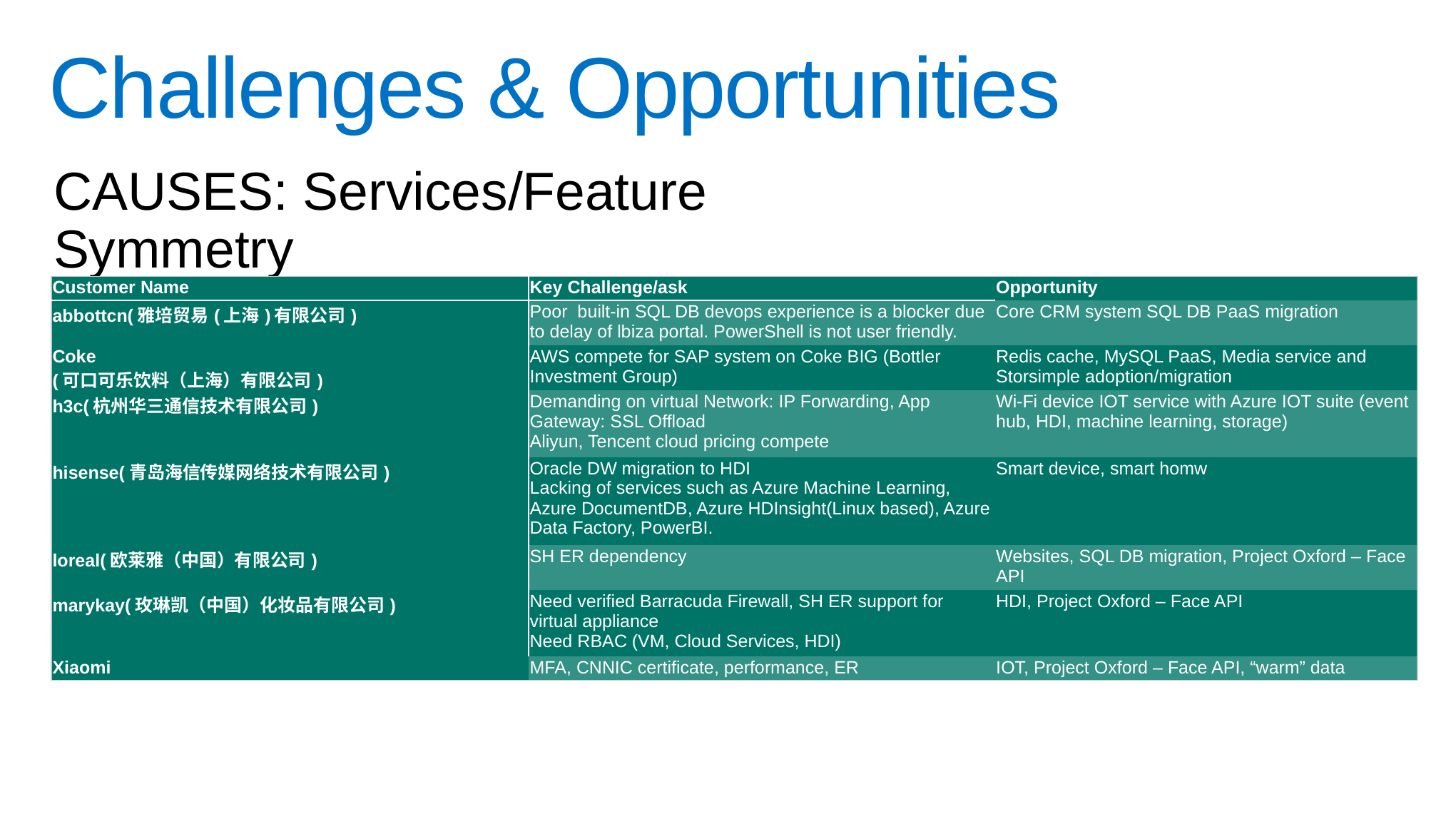

# Challenges & Opportunities
CAUSES: Services/Feature Symmetry
| Customer Name | Key Challenge/ask | Opportunity |
| --- | --- | --- |
| abbottcn(雅培贸易(上海)有限公司) | Poor  built-in SQL DB devops experience is a blocker due to delay of lbiza portal. PowerShell is not user friendly. | Core CRM system SQL DB PaaS migration |
| Coke (可口可乐饮料（上海）有限公司) | AWS compete for SAP system on Coke BIG (Bottler Investment Group) | Redis cache, MySQL PaaS, Media service and Storsimple adoption/migration |
| h3c(杭州华三通信技术有限公司) | Demanding on virtual Network: IP Forwarding, App Gateway: SSL Offload Aliyun, Tencent cloud pricing compete | Wi-Fi device IOT service with Azure IOT suite (event hub, HDI, machine learning, storage) |
| hisense(青岛海信传媒网络技术有限公司) | Oracle DW migration to HDI Lacking of services such as Azure Machine Learning, Azure DocumentDB, Azure HDInsight(Linux based), Azure Data Factory, PowerBI. | Smart device, smart homw |
| loreal(欧莱雅（中国）有限公司) | SH ER dependency | Websites, SQL DB migration, Project Oxford – Face API |
| marykay(玫琳凯（中国）化妆品有限公司) | Need verified Barracuda Firewall, SH ER support for virtual appliance Need RBAC (VM, Cloud Services, HDI) | HDI, Project Oxford – Face API |
| Xiaomi | MFA, CNNIC certificate, performance, ER | IOT, Project Oxford – Face API, “warm” data |